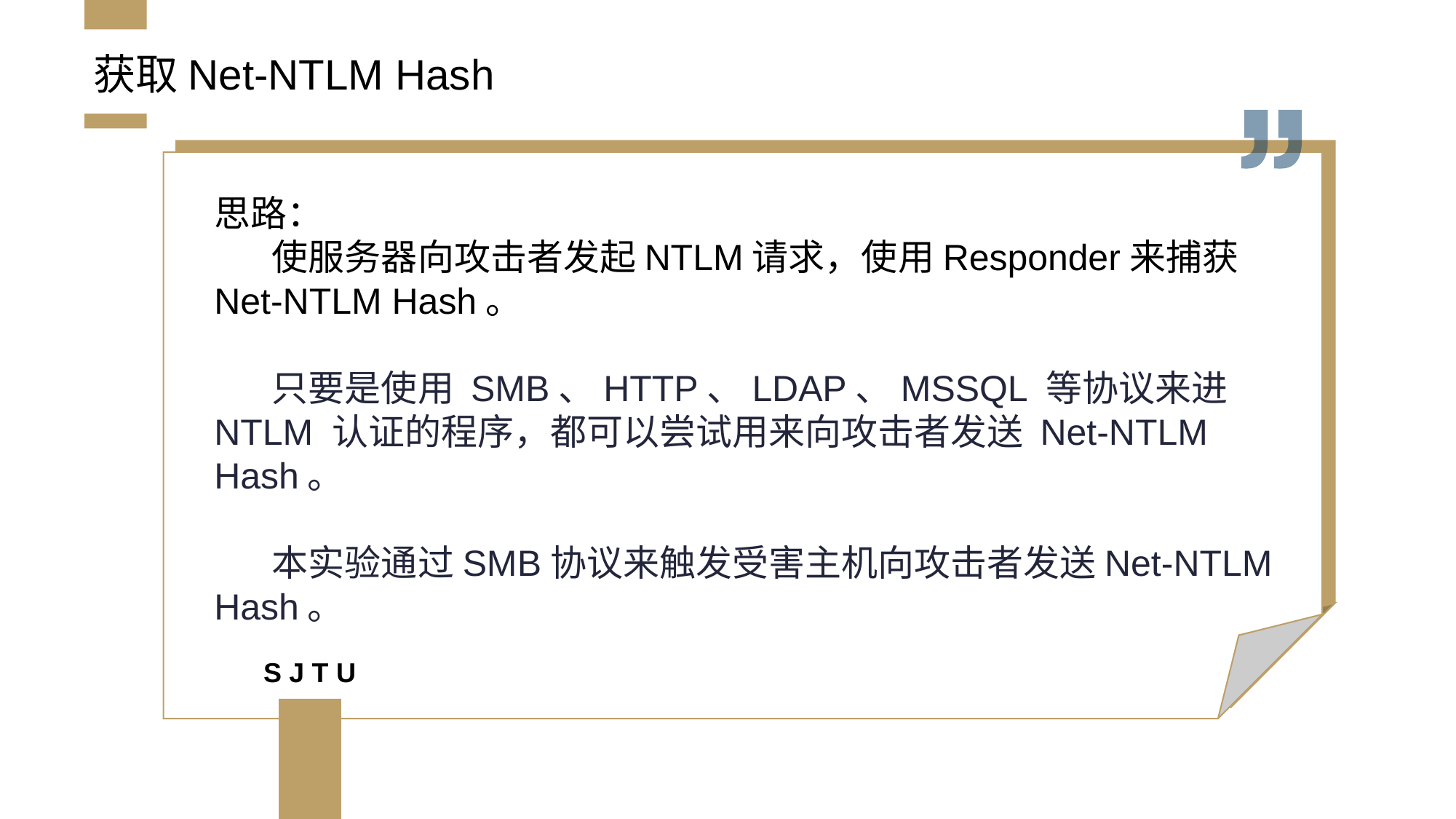

# 获取Net-NTLM Hash
思路：
      使服务器向攻击者发起NTLM请求，使用Responder来捕获Net-NTLM Hash。

      只要是使用 SMB、HTTP、LDAP、MSSQL 等协议来进
NTLM 认证的程序，都可以尝试用来向攻击者发送 Net-NTLM Hash。

      本实验通过SMB协议来触发受害主机向攻击者发送Net-NTLM Hash。